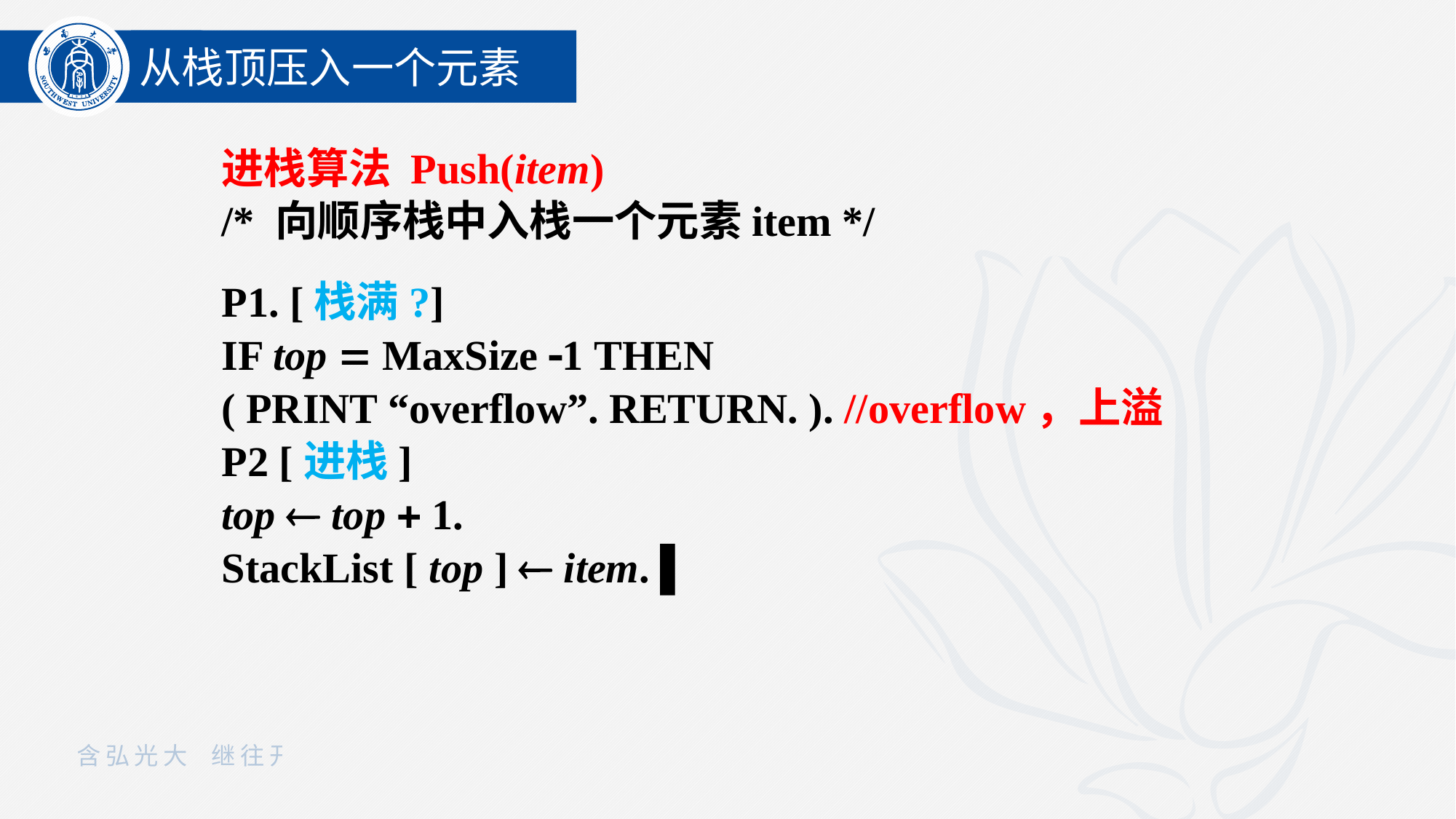

从栈顶压入一个元素
进栈算法 Push(item)
/* 向顺序栈中入栈一个元素item */
P1. [栈满?]
IF top = MaxSize −1 THEN
( PRINT “overflow”. RETURN. ). //overflow，上溢
P2 [进栈]
top ← top + 1.
StackList [ top ] ← item. ▌